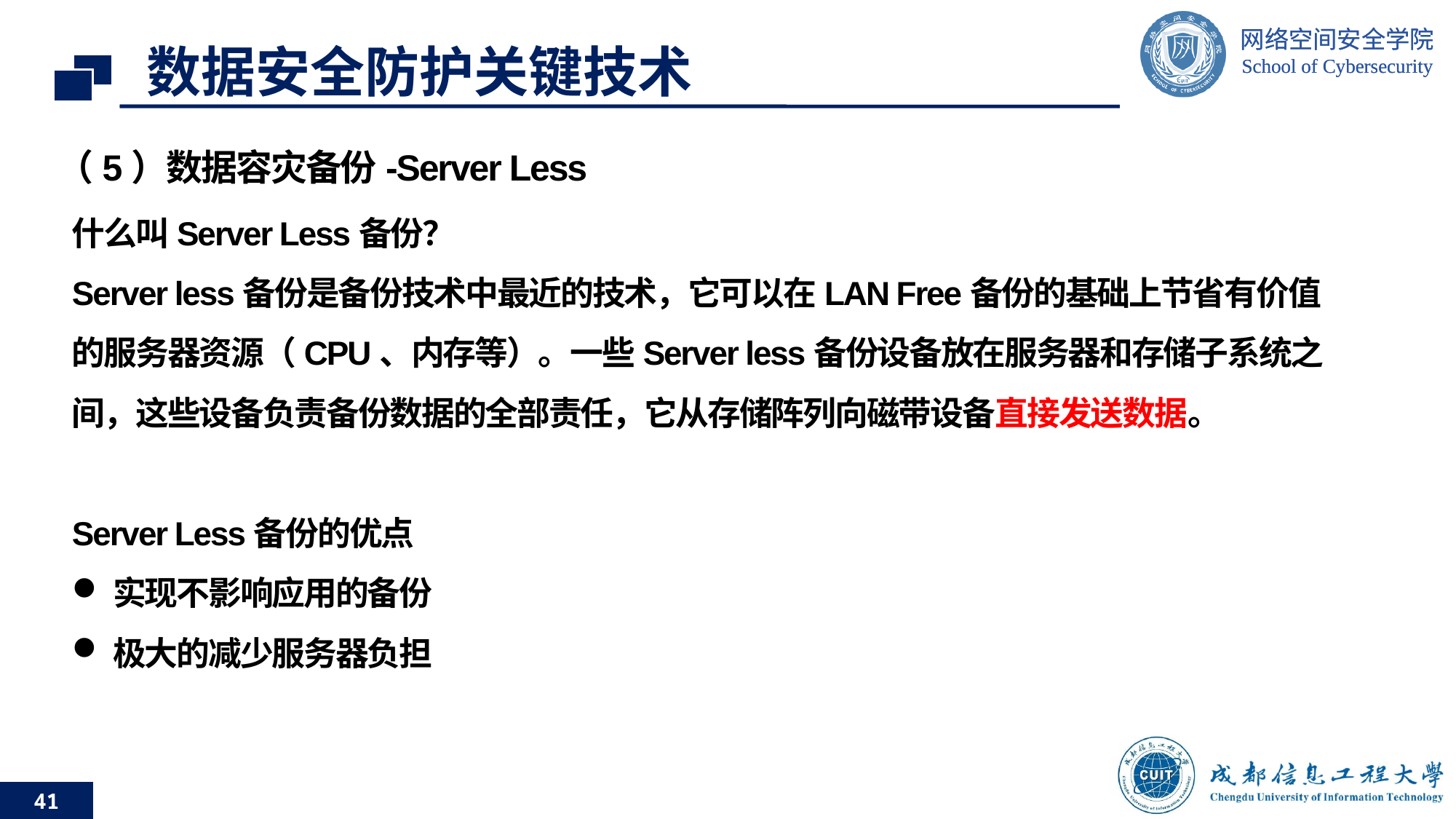

数据安全防护关键技术
（5）数据容灾备份-Server Less
什么叫Server Less备份？
Server less备份是备份技术中最近的技术，它可以在LAN Free备份的基础上节省有价值的服务器资源（CPU、内存等）。一些Server less备份设备放在服务器和存储子系统之间，这些设备负责备份数据的全部责任，它从存储阵列向磁带设备直接发送数据。

Server Less备份的优点
实现不影响应用的备份
极大的减少服务器负担

41